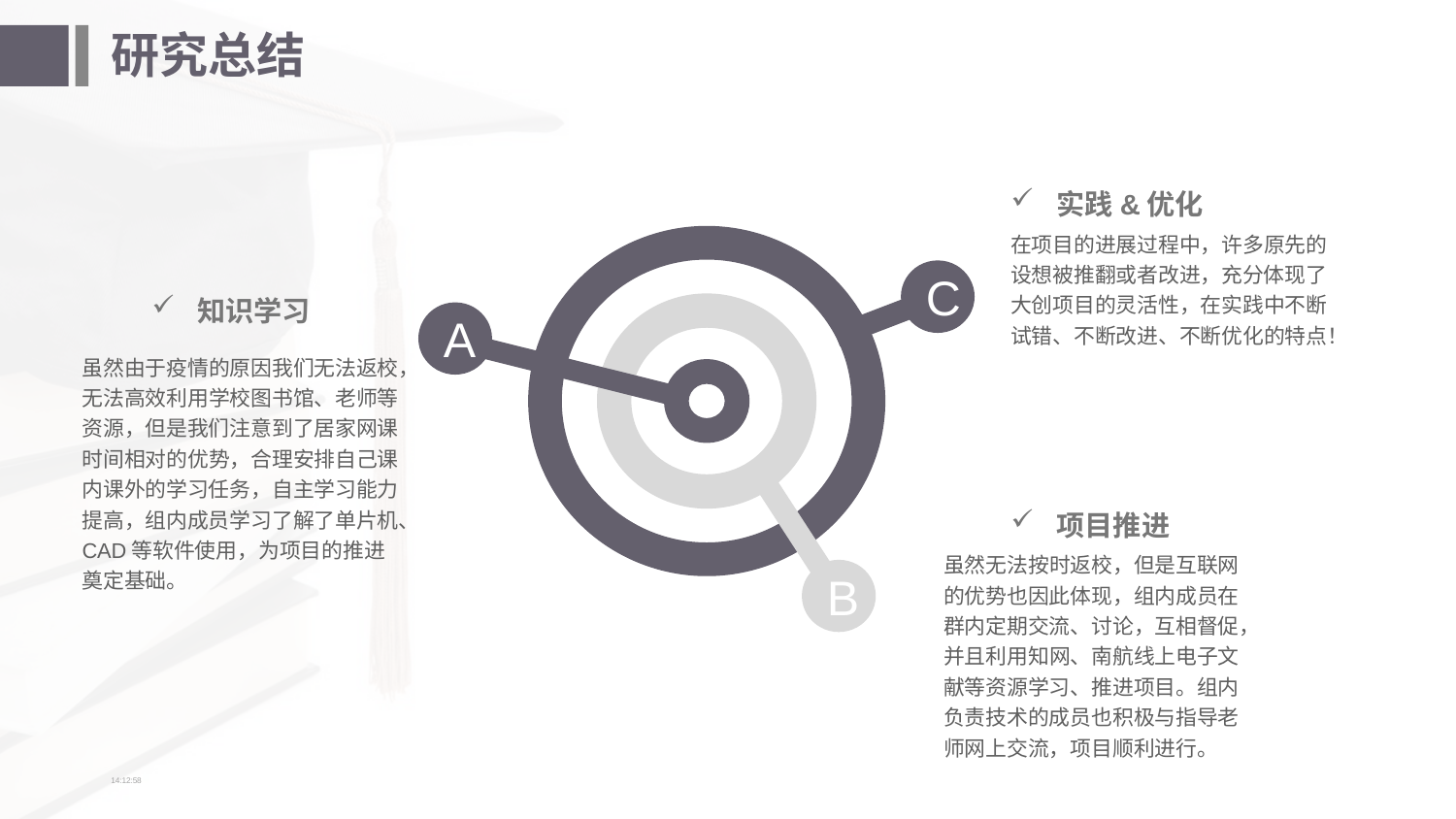

# 研究总结
实践&优化

在项目的进展过程中，许多原先的设想被推翻或者改进，充分体现了大创项目的灵活性，在实践中不断试错、不断改进、不断优化的特点！
C
知识学习

A

虽然由于疫情的原因我们无法返校，无法高效利用学校图书馆、老师等资源，但是我们注意到了居家网课时间相对的优势，合理安排自己课内课外的学习任务，自主学习能力提高，组内成员学习了解了单片机、CAD等软件使用，为项目的推进奠定基础。

项目推进

虽然无法按时返校，但是互联网的优势也因此体现，组内成员在群内定期交流、讨论，互相督促，并且利用知网、南航线上电子文献等资源学习、推进项目。组内负责技术的成员也积极与指导老师网上交流，项目顺利进行。
B
14:12:58